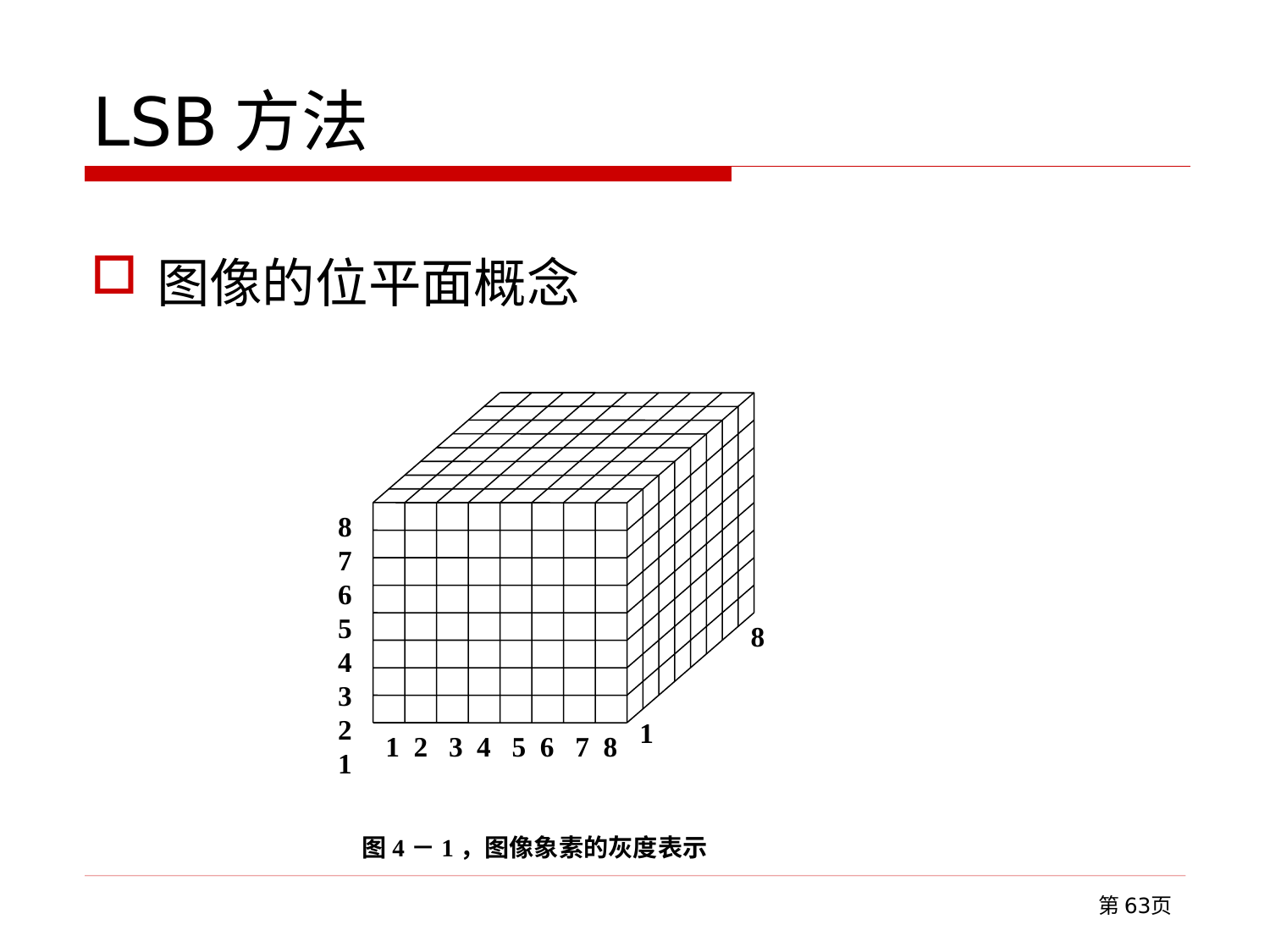

# LSB方法
图像的位平面概念

8
7
6
5
4
3
2
1

8

1

1  2   3  4   5  6   7  8
图4－1，图像象素的灰度表示
63